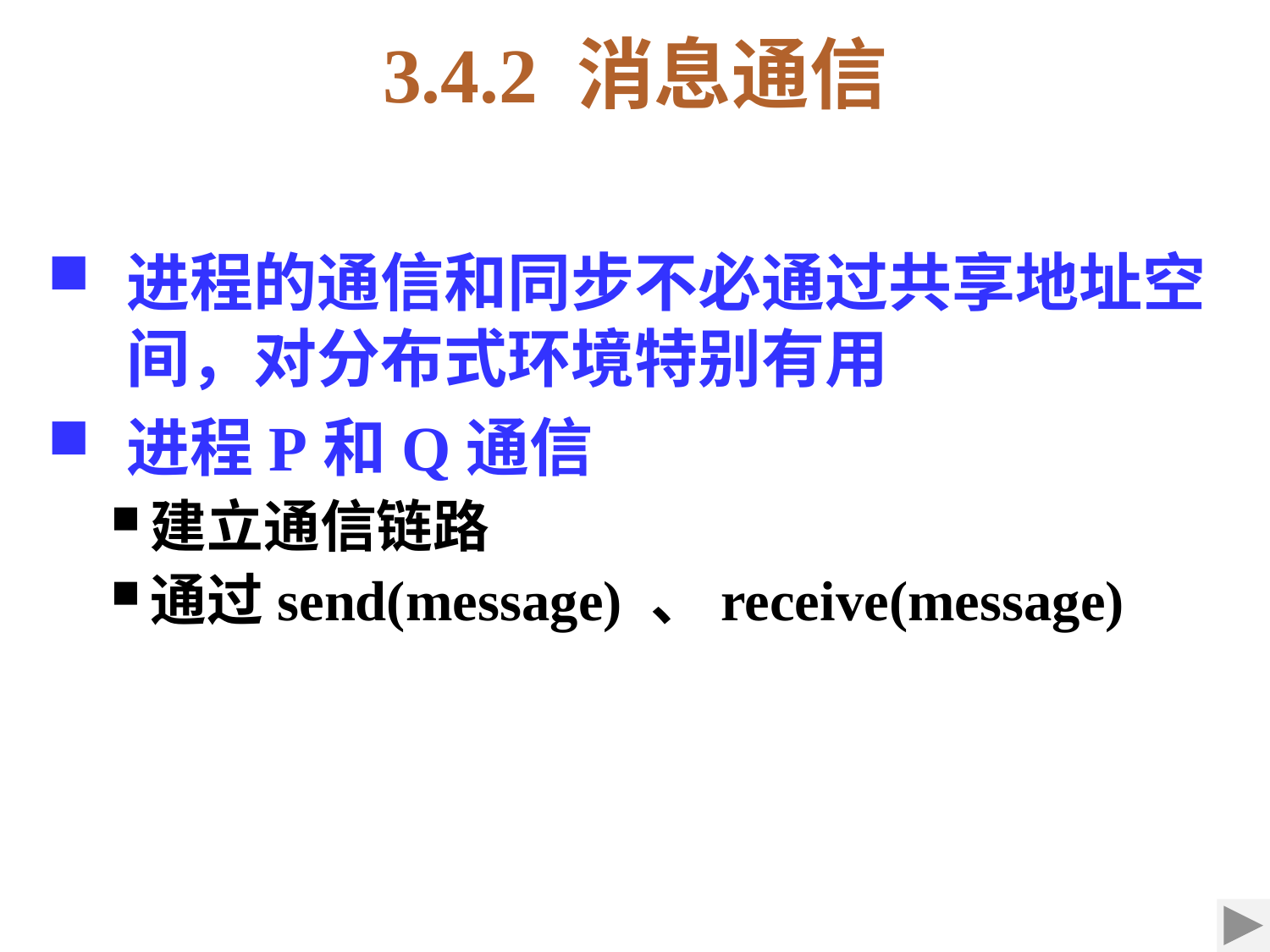

3.4.2 消息通信
进程的通信和同步不必通过共享地址空间，对分布式环境特别有用
进程P和Q通信
建立通信链路
通过send(message) 、receive(message)